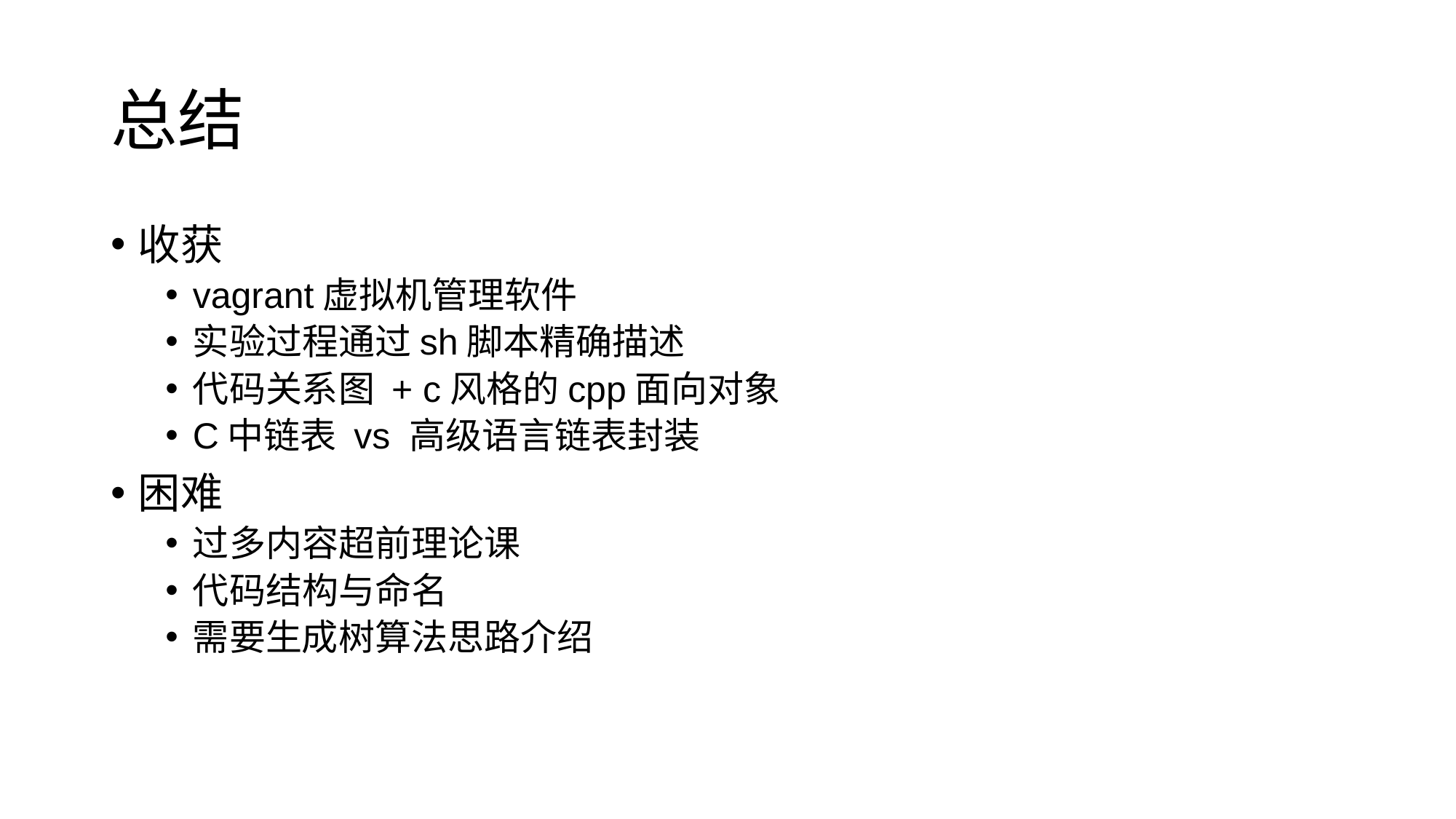

# 总结
收获
vagrant虚拟机管理软件
实验过程通过sh脚本精确描述
代码关系图 + c风格的cpp面向对象
C中链表 vs 高级语言链表封装
困难
过多内容超前理论课
代码结构与命名
需要生成树算法思路介绍